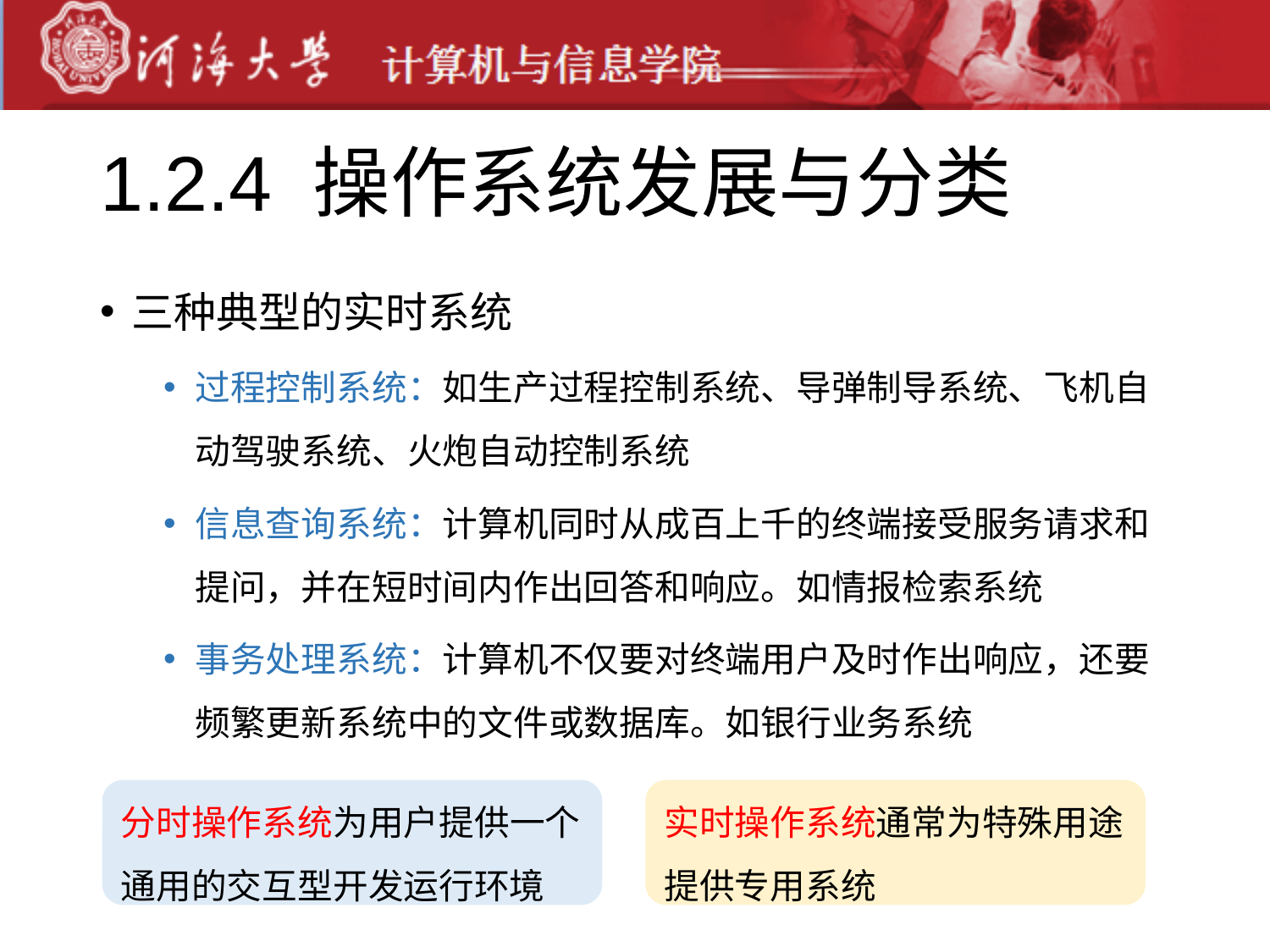

# 1.2.4 操作系统发展与分类
三种典型的实时系统
过程控制系统：如生产过程控制系统、导弹制导系统、飞机自动驾驶系统、火炮自动控制系统
信息查询系统：计算机同时从成百上千的终端接受服务请求和提问，并在短时间内作出回答和响应。如情报检索系统
事务处理系统：计算机不仅要对终端用户及时作出响应，还要频繁更新系统中的文件或数据库。如银行业务系统

分时操作系统为用户提供一个通用的交互型开发运行环境
实时操作系统通常为特殊用途提供专用系统